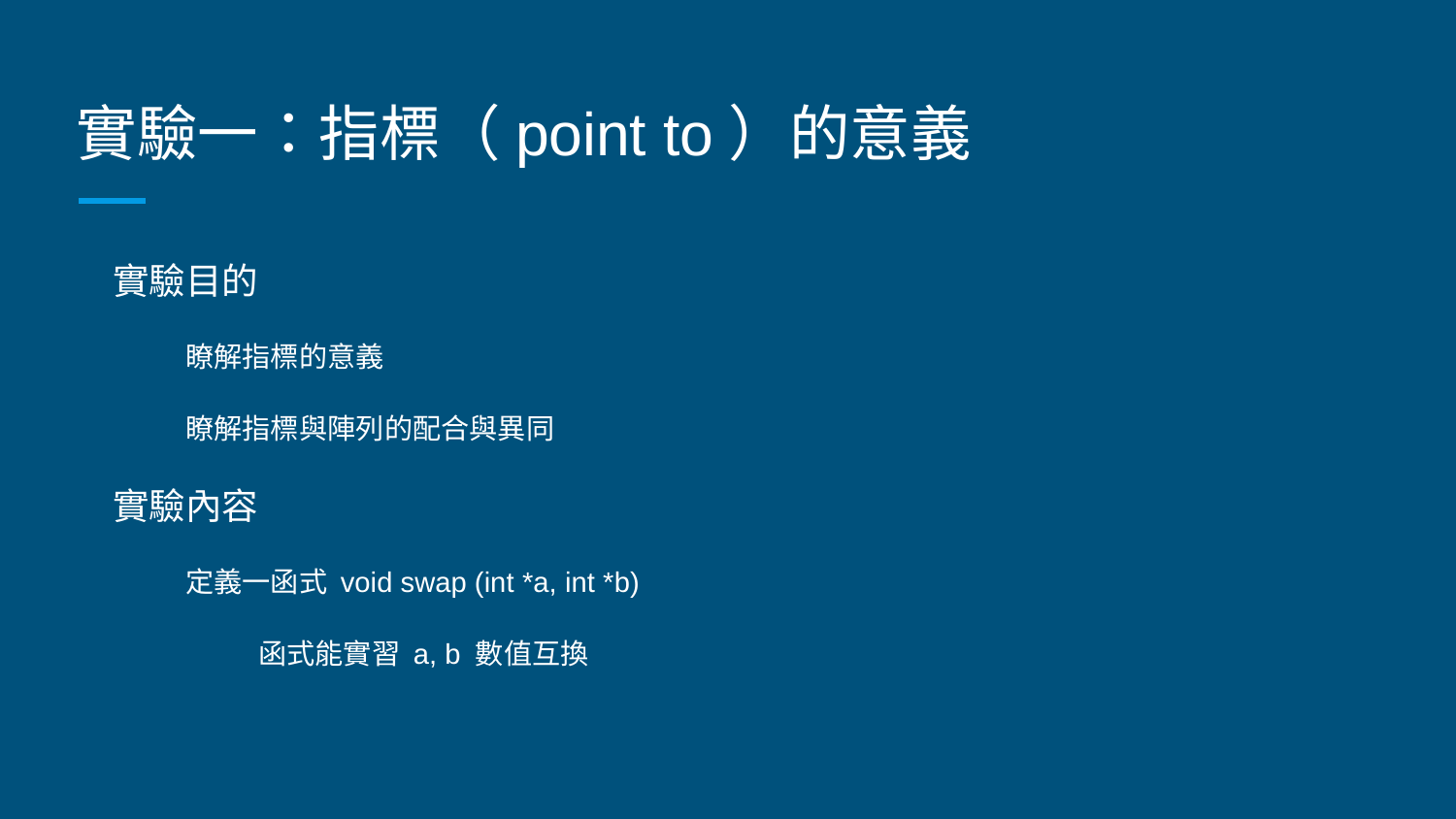

# 實驗一：指標（point to）的意義
實驗目的
瞭解指標的意義
瞭解指標與陣列的配合與異同
實驗內容
定義一函式 void swap (int *a, int *b)
函式能實習 a, b 數值互換